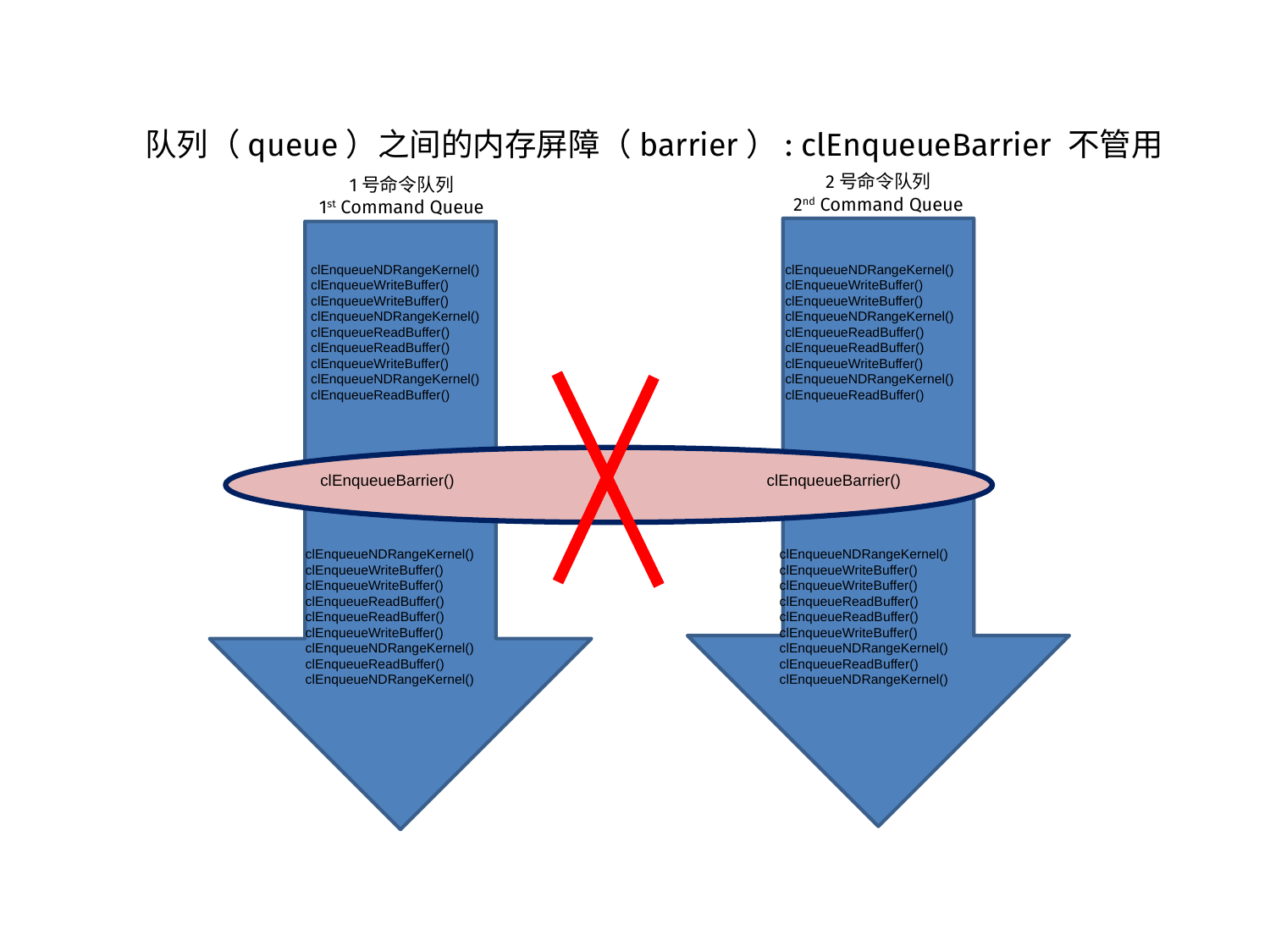

队列（queue）之间的内存屏障（barrier）: clEnqueueBarrier 不管用
2号命令队列
2nd Command Queue
1号命令队列
1st Command Queue

clEnqueueNDRangeKernel()
clEnqueueWriteBuffer()
clEnqueueWriteBuffer()
clEnqueueNDRangeKernel()
clEnqueueReadBuffer()
clEnqueueReadBuffer()
clEnqueueWriteBuffer()
clEnqueueNDRangeKernel()
clEnqueueReadBuffer()
clEnqueueNDRangeKernel()
clEnqueueWriteBuffer()
clEnqueueWriteBuffer()
clEnqueueNDRangeKernel()
clEnqueueReadBuffer()
clEnqueueReadBuffer()
clEnqueueWriteBuffer()
clEnqueueNDRangeKernel()
clEnqueueReadBuffer()

clEnqueueBarrier()
clEnqueueBarrier()
clEnqueueNDRangeKernel()
clEnqueueWriteBuffer()
clEnqueueWriteBuffer()
clEnqueueReadBuffer()
clEnqueueReadBuffer()
clEnqueueWriteBuffer()
clEnqueueNDRangeKernel()
clEnqueueReadBuffer() clEnqueueNDRangeKernel()
clEnqueueNDRangeKernel()
clEnqueueWriteBuffer()
clEnqueueWriteBuffer()
clEnqueueReadBuffer()
clEnqueueReadBuffer()
clEnqueueWriteBuffer()
clEnqueueNDRangeKernel()
clEnqueueReadBuffer() clEnqueueNDRangeKernel()